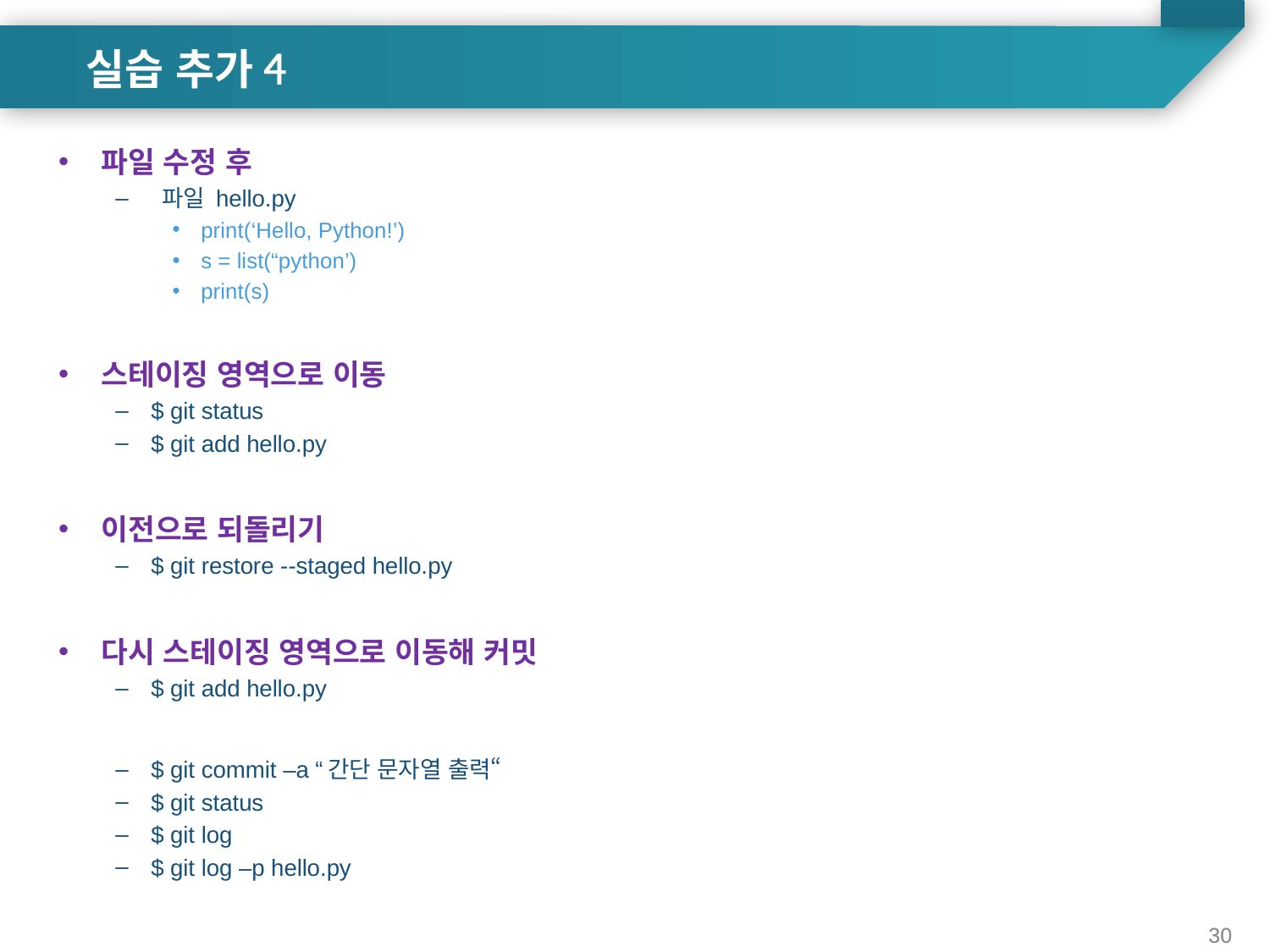

실습 추가4
파일 수정 후
 파일 hello.py
print(‘Hello, Python!’)
s = list(“python’)
print(s)

스테이징 영역으로 이동
$ git status
$ git add hello.py

이전으로 되돌리기
$ git restore --staged hello.py

다시 스테이징 영역으로 이동해 커밋
$ git add hello.py

$ git commit –a “간단 문자열 출력“
$ git status
$ git log
$ git log –p hello.py

30